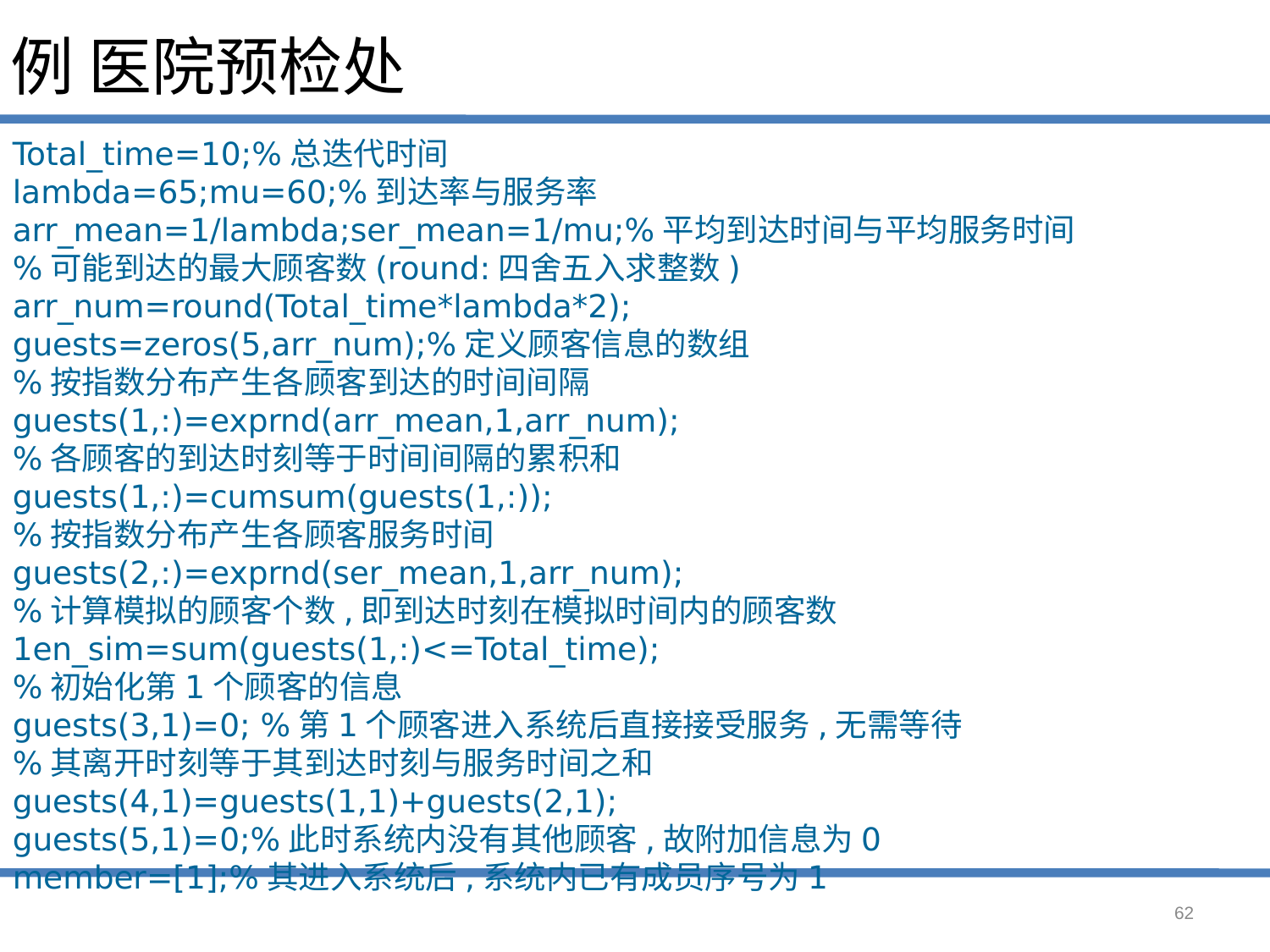

# 例 医院预检处
Total_time=10;%总迭代时间
lambda=65;mu=60;%到达率与服务率
arr_mean=1/lambda;ser_mean=1/mu;%平均到达时间与平均服务时间
%可能到达的最大顾客数(round:四舍五入求整数)
arr_num=round(Total_time*lambda*2);
guests=zeros(5,arr_num);%定义顾客信息的数组
%按指数分布产生各顾客到达的时间间隔
guests(1,:)=exprnd(arr_mean,1,arr_num);
%各顾客的到达时刻等于时间间隔的累积和
guests(1,:)=cumsum(guests(1,:));
%按指数分布产生各顾客服务时间
guests(2,:)=exprnd(ser_mean,1,arr_num);
%计算模拟的顾客个数,即到达时刻在模拟时间内的顾客数
1en_sim=sum(guests(1,:)<=Total_time);
%初始化第1个顾客的信息
guests(3,1)=0; %第1个顾客进入系统后直接接受服务,无需等待
%其离开时刻等于其到达时刻与服务时间之和
guests(4,1)=guests(1,1)+guests(2,1);
guests(5,1)=0;%此时系统内没有其他顾客,故附加信息为0
member=[1];%其进入系统后,系统内已有成员序号为1
62